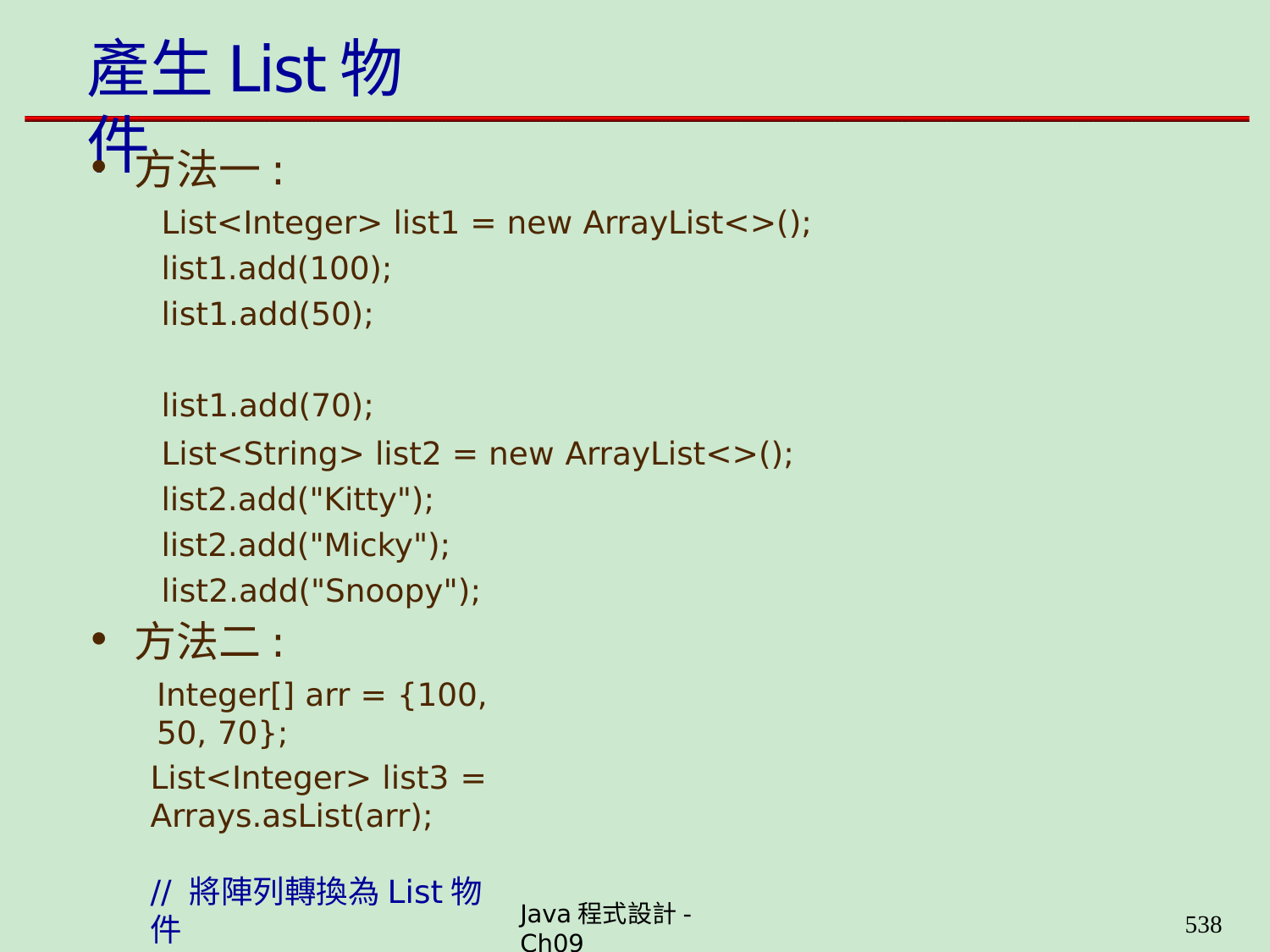

# 產生List物件
方法一:
List<Integer> list1 = new ArrayList<>();  list1.add(100);
list1.add(50);  list1.add(70);
List<String> list2 = new ArrayList<>();  list2.add("Kitty");
list2.add("Micky");  list2.add("Snoopy");
方法二:
Integer[] arr = {100, 50, 70};
List<Integer> list3 = Arrays.asList(arr);	// 將陣列轉換為List物件
List<String>	list4 = Arrays.asList("Kitty", "Micky", "Snoopy");
Java程式設計-Ch09
538